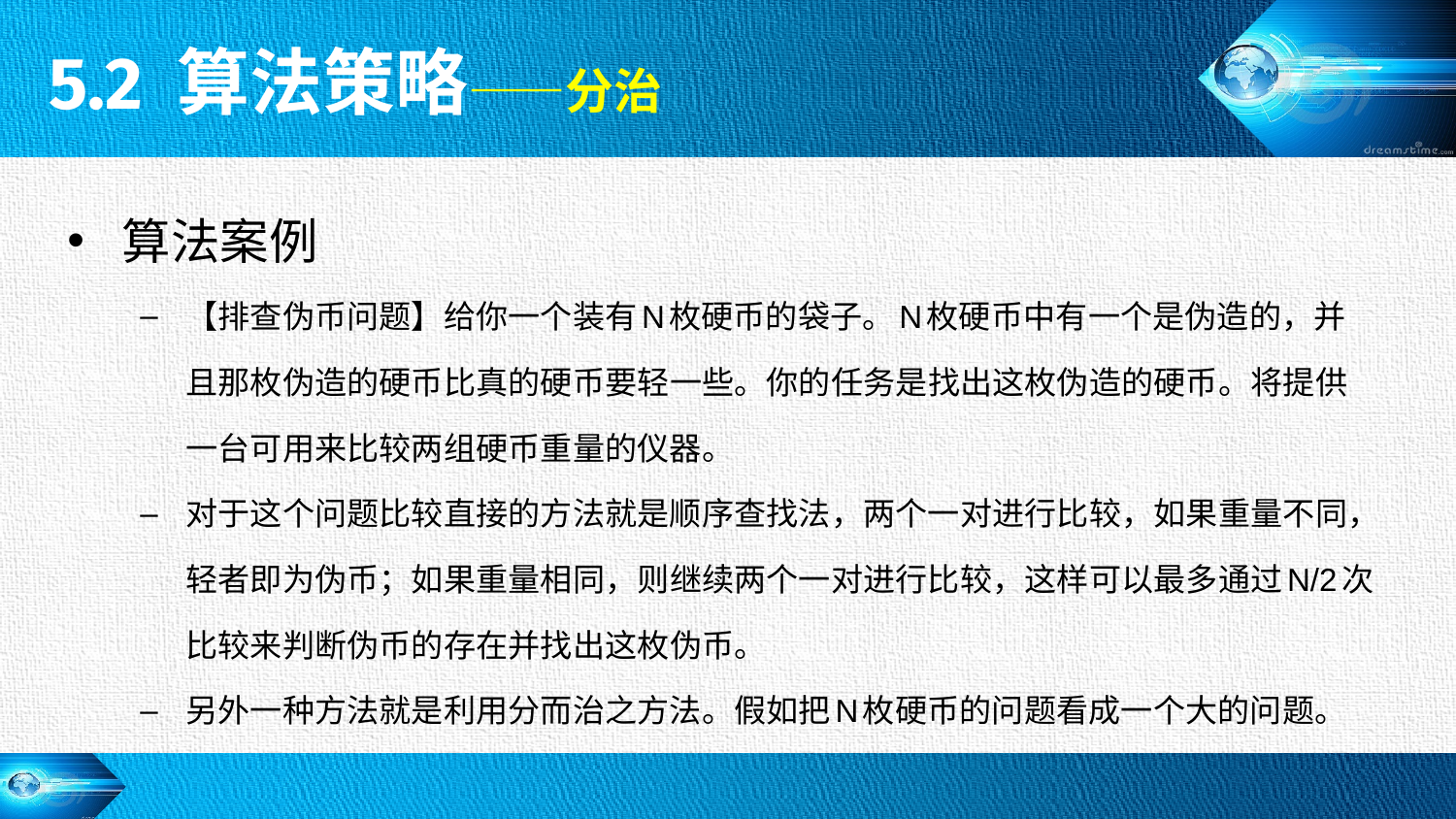

5.2 算法策略——分治
算法案例
【排查伪币问题】给你一个装有N枚硬币的袋子。N枚硬币中有一个是伪造的，并且那枚伪造的硬币比真的硬币要轻一些。你的任务是找出这枚伪造的硬币。将提供一台可用来比较两组硬币重量的仪器。
对于这个问题比较直接的方法就是顺序查找法，两个一对进行比较，如果重量不同，轻者即为伪币；如果重量相同，则继续两个一对进行比较，这样可以最多通过N/2次比较来判断伪币的存在并找出这枚伪币。
另外一种方法就是利用分而治之方法。假如把N枚硬币的问题看成一个大的问题。